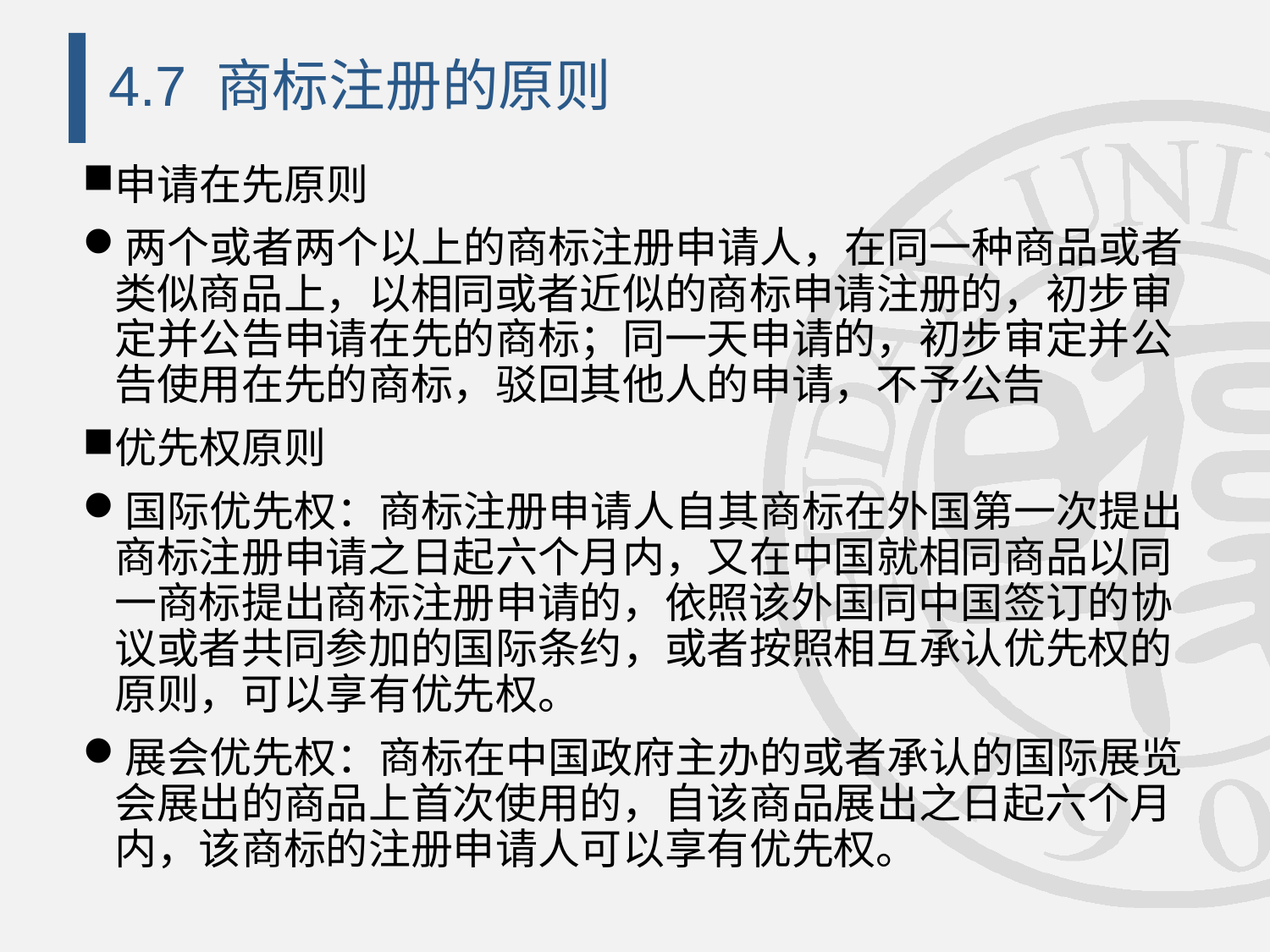

# 4.7 商标注册的原则
申请在先原则
两个或者两个以上的商标注册申请人，在同一种商品或者类似商品上，以相同或者近似的商标申请注册的，初步审定并公告申请在先的商标；同一天申请的，初步审定并公告使用在先的商标，驳回其他人的申请，不予公告
优先权原则
国际优先权：商标注册申请人自其商标在外国第一次提出商标注册申请之日起六个月内，又在中国就相同商品以同一商标提出商标注册申请的，依照该外国同中国签订的协议或者共同参加的国际条约，或者按照相互承认优先权的原则，可以享有优先权。
展会优先权：商标在中国政府主办的或者承认的国际展览会展出的商品上首次使用的，自该商品展出之日起六个月内，该商标的注册申请人可以享有优先权。